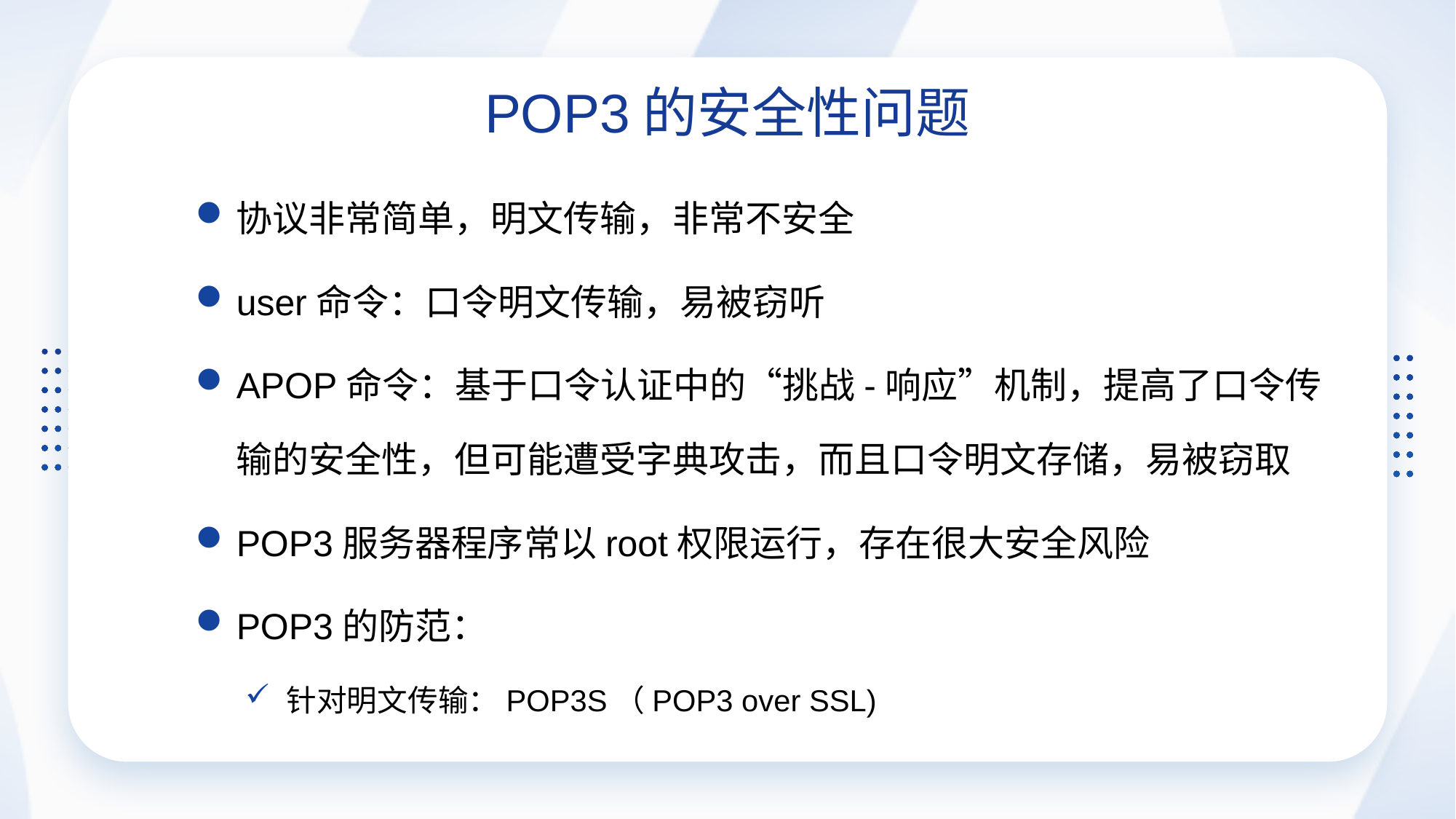

POP3的安全性问题
协议非常简单，明文传输，非常不安全
user命令：口令明文传输，易被窃听
APOP命令：基于口令认证中的“挑战-响应”机制，提高了口令传输的安全性，但可能遭受字典攻击，而且口令明文存储，易被窃取
POP3服务器程序常以root权限运行，存在很大安全风险
POP3的防范：
针对明文传输：POP3S（POP3 over SSL)